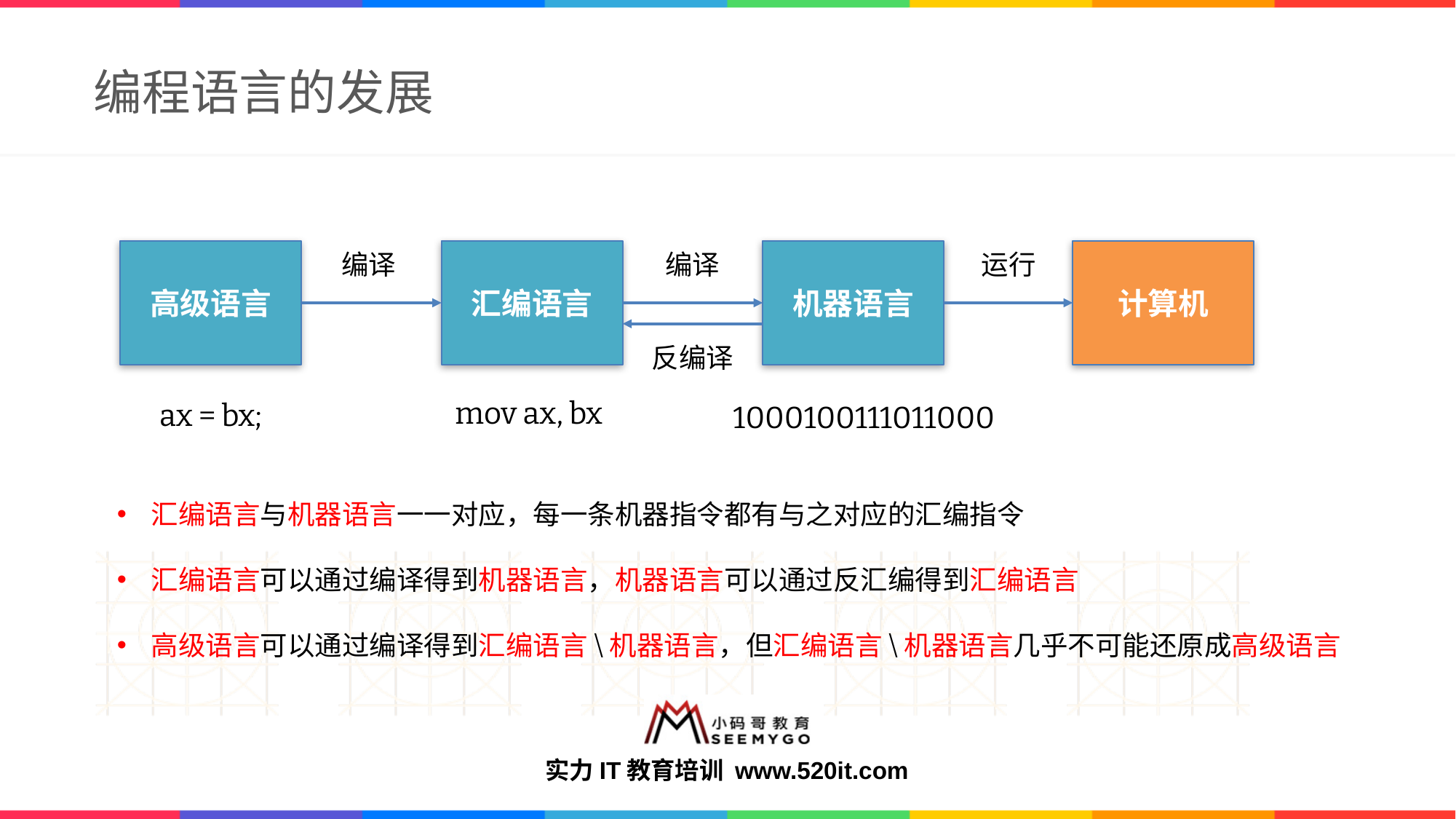

# 编程语言的发展
高级语言
汇编语言
机器语言
计算机
运行
编译
编译
反编译
mov ax, bx
ax = bx;
1000100111011000
汇编语言与机器语言一一对应，每一条机器指令都有与之对应的汇编指令

汇编语言可以通过编译得到机器语言，机器语言可以通过反汇编得到汇编语言

高级语言可以通过编译得到汇编语言\机器语言，但汇编语言\机器语言几乎不可能还原成高级语言